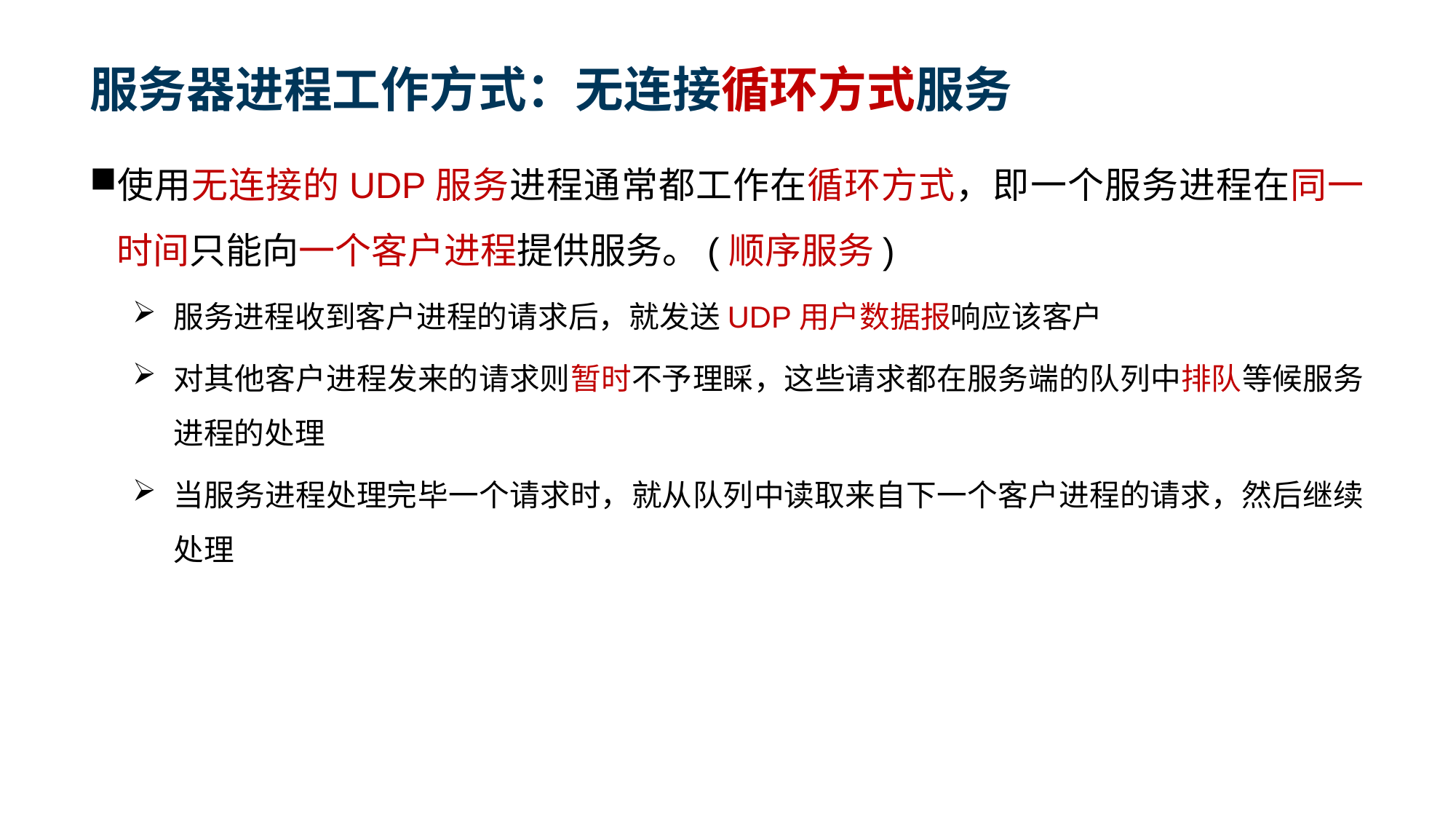

# 服务器进程工作方式：无连接循环方式服务
使用无连接的UDP服务进程通常都工作在循环方式，即一个服务进程在同一时间只能向一个客户进程提供服务。(顺序服务)
服务进程收到客户进程的请求后，就发送UDP用户数据报响应该客户
对其他客户进程发来的请求则暂时不予理睬，这些请求都在服务端的队列中排队等候服务进程的处理
当服务进程处理完毕一个请求时，就从队列中读取来自下一个客户进程的请求，然后继续处理